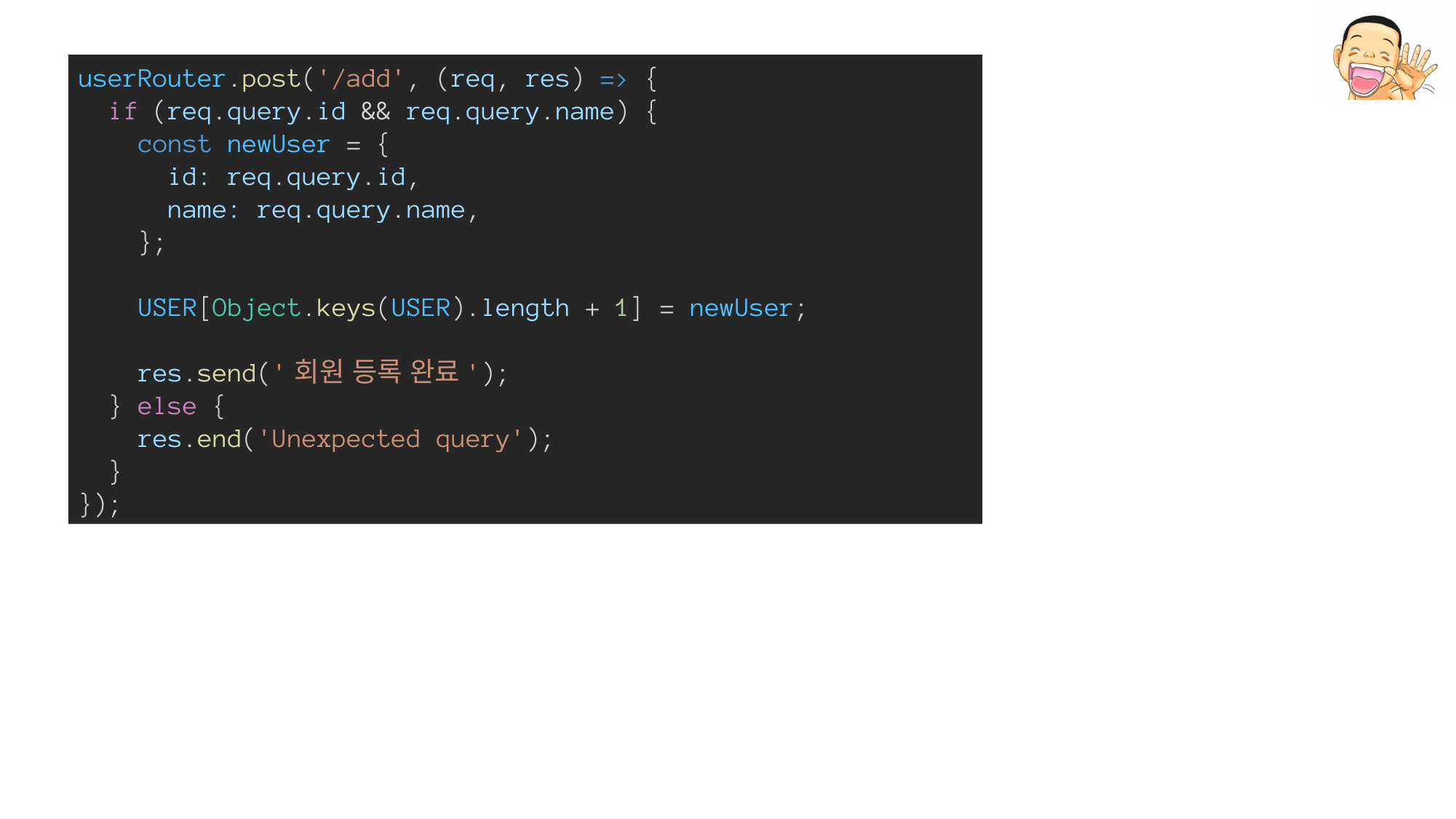

userRouter.post('/add', (req, res) => {
  if (req.query.id && req.query.name) {
    const newUser = {
      id: req.query.id,
      name: req.query.name,
    };
    USER[Object.keys(USER).length + 1] = newUser;
    res.send('회원 등록 완료');
  } else {
    res.end('Unexpected query');
  }
});